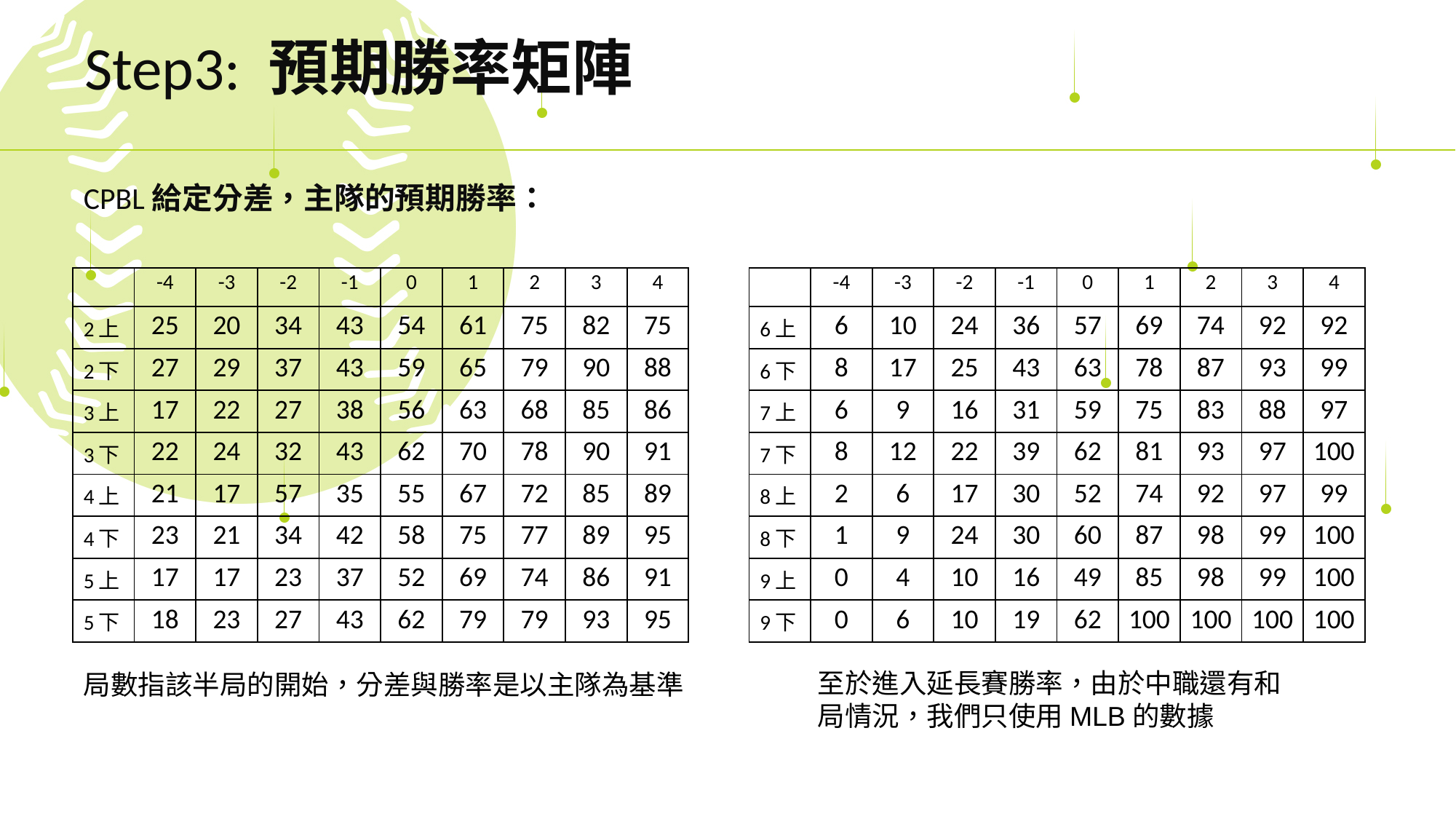

# Step3: 預期勝率矩陣
CPBL給定分差，主隊的預期勝率：
|  | -4 | -3 | -2 | -1 | 0 | 1 | 2 | 3 | 4 |
| --- | --- | --- | --- | --- | --- | --- | --- | --- | --- |
| 2上 | 25 | 20 | 34 | 43 | 54 | 61 | 75 | 82 | 75 |
| 2下 | 27 | 29 | 37 | 43 | 59 | 65 | 79 | 90 | 88 |
| 3上 | 17 | 22 | 27 | 38 | 56 | 63 | 68 | 85 | 86 |
| 3下 | 22 | 24 | 32 | 43 | 62 | 70 | 78 | 90 | 91 |
| 4上 | 21 | 17 | 57 | 35 | 55 | 67 | 72 | 85 | 89 |
| 4下 | 23 | 21 | 34 | 42 | 58 | 75 | 77 | 89 | 95 |
| 5上 | 17 | 17 | 23 | 37 | 52 | 69 | 74 | 86 | 91 |
| 5下 | 18 | 23 | 27 | 43 | 62 | 79 | 79 | 93 | 95 |
|  | -4 | -3 | -2 | -1 | 0 | 1 | 2 | 3 | 4 |
| --- | --- | --- | --- | --- | --- | --- | --- | --- | --- |
| 6上 | 6 | 10 | 24 | 36 | 57 | 69 | 74 | 92 | 92 |
| 6下 | 8 | 17 | 25 | 43 | 63 | 78 | 87 | 93 | 99 |
| 7上 | 6 | 9 | 16 | 31 | 59 | 75 | 83 | 88 | 97 |
| 7下 | 8 | 12 | 22 | 39 | 62 | 81 | 93 | 97 | 100 |
| 8上 | 2 | 6 | 17 | 30 | 52 | 74 | 92 | 97 | 99 |
| 8下 | 1 | 9 | 24 | 30 | 60 | 87 | 98 | 99 | 100 |
| 9上 | 0 | 4 | 10 | 16 | 49 | 85 | 98 | 99 | 100 |
| 9下 | 0 | 6 | 10 | 19 | 62 | 100 | 100 | 100 | 100 |
至於進入延長賽勝率，由於中職還有和局情況，我們只使用MLB的數據
局數指該半局的開始，分差與勝率是以主隊為基準